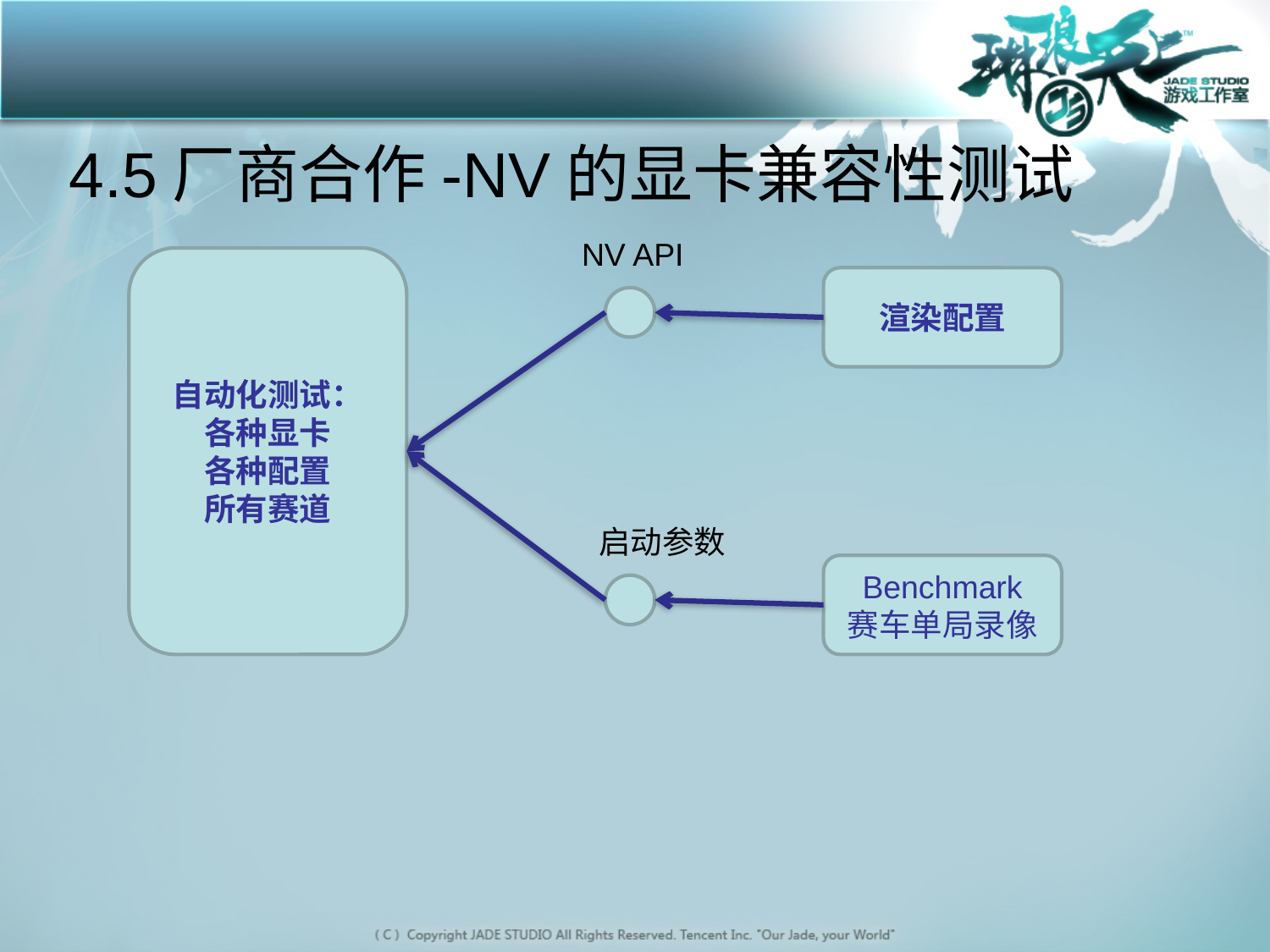

# 4.5厂商合作-NV的显卡兼容性测试
NV API
自动化测试：
各种显卡
各种配置
所有赛道
渲染配置

启动参数
Benchmark
赛车单局录像